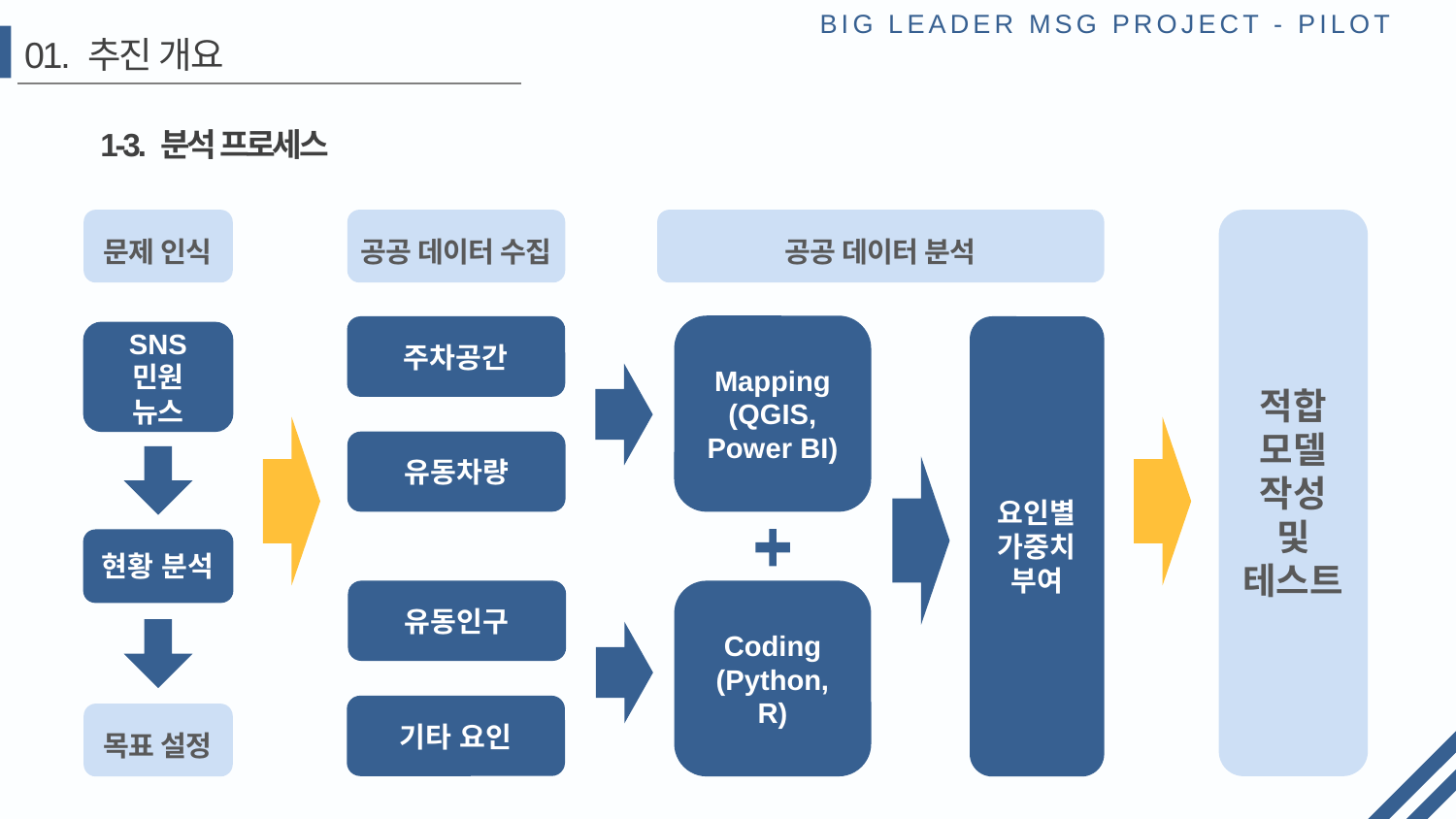

# 01. 추진 개요
1-3. 분석 프로세스
문제 인식
공공 데이터 수집
공공 데이터 분석
적합
모델
작성
및
테스트
Mapping
(QGIS,
Power BI)
요인별
가중치
부여
주차공간
SNS
민원
뉴스

유동차량

현황 분석
유동인구
Coding
(Python, R)

기타 요인
목표 설정